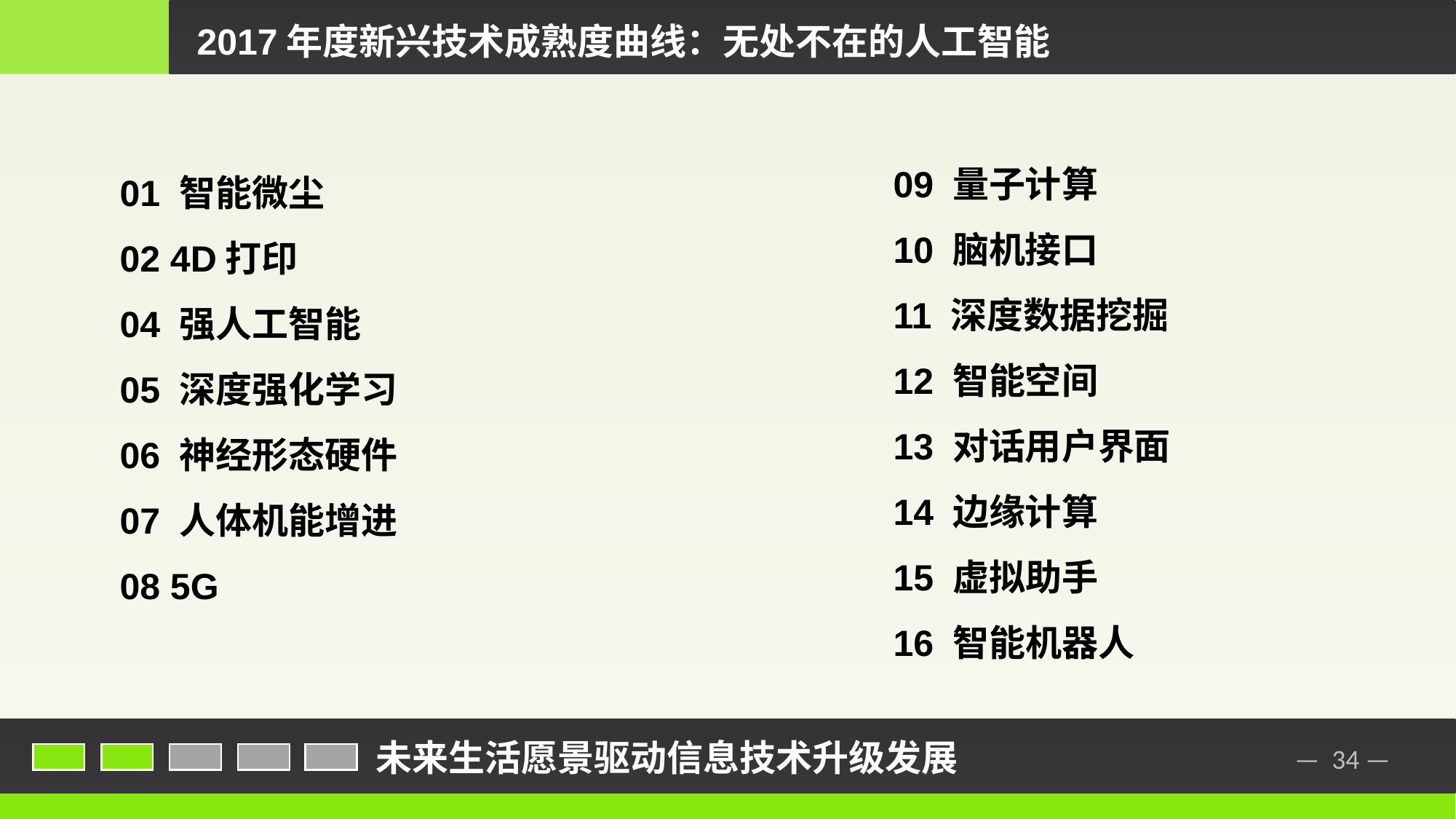

2017年度新兴技术成熟度曲线：无处不在的人工智能
09 量子计算
10 脑机接口
11 深度数据挖掘
12 智能空间
13 对话用户界面
14 边缘计算
15 虚拟助手
16 智能机器人
01 智能微尘
02 4D打印
04 强人工智能
05 深度强化学习
06 神经形态硬件
07 人体机能增进
08 5G
未来生活愿景驱动信息技术升级发展